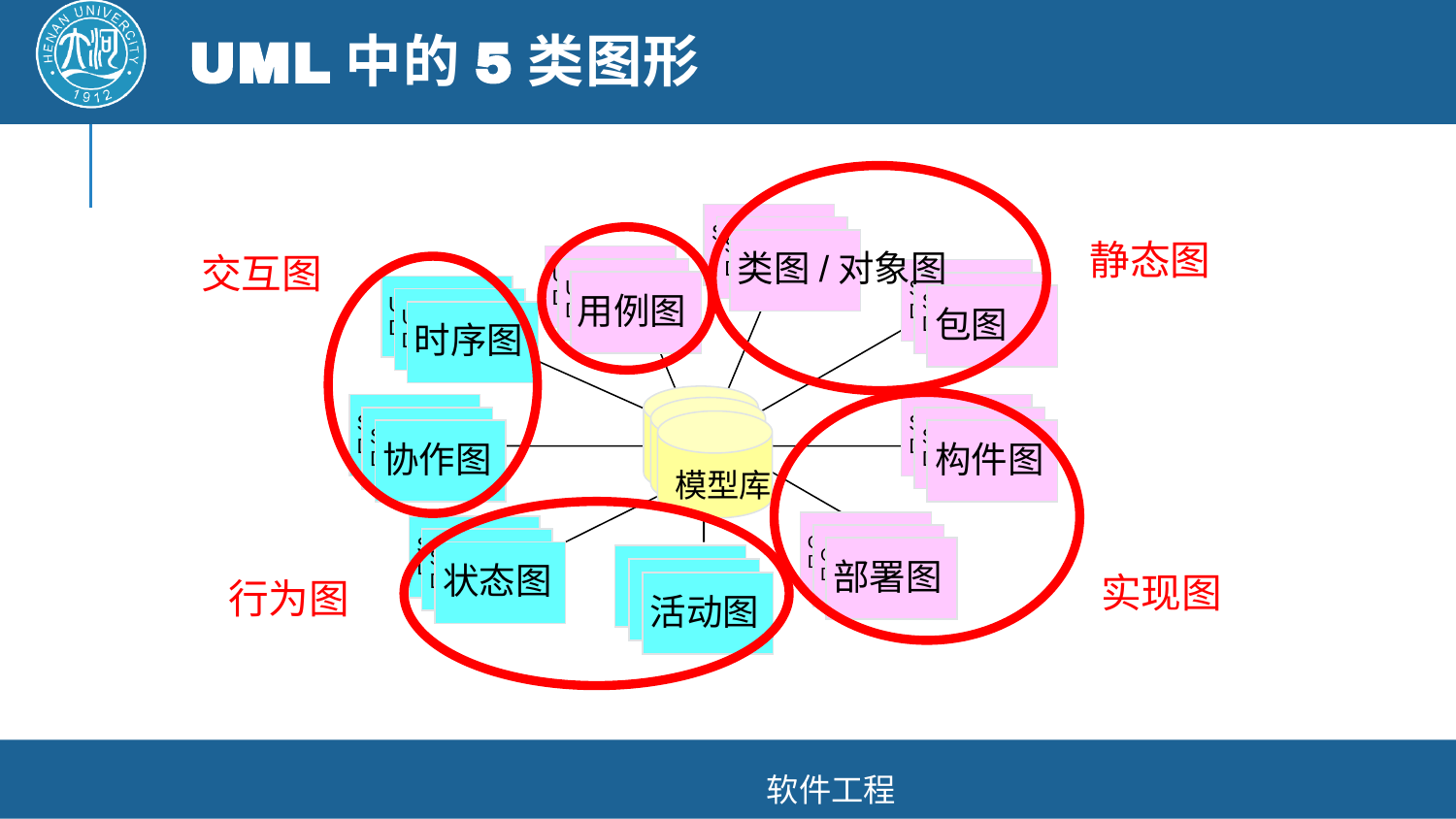

# UML中的5类图形

静态图
State
Diagrams
State
Diagrams

类图/对象图
Use Case
Diagrams
交互图

Use Case
Diagrams
State
Diagrams
用例图
State
Diagrams
Use Case
Diagrams
包图
Use Case
Diagrams

时序图

实现图
Scenario
Diagrams
State
Diagrams
State
Diagrams
Scenario
Diagrams
构件图
协作图

模型库

行为图

Component
Diagrams
Scenario
Diagrams
Component
Diagrams
Scenario
Diagrams
部署图
状态图

活动图
55

软件工程